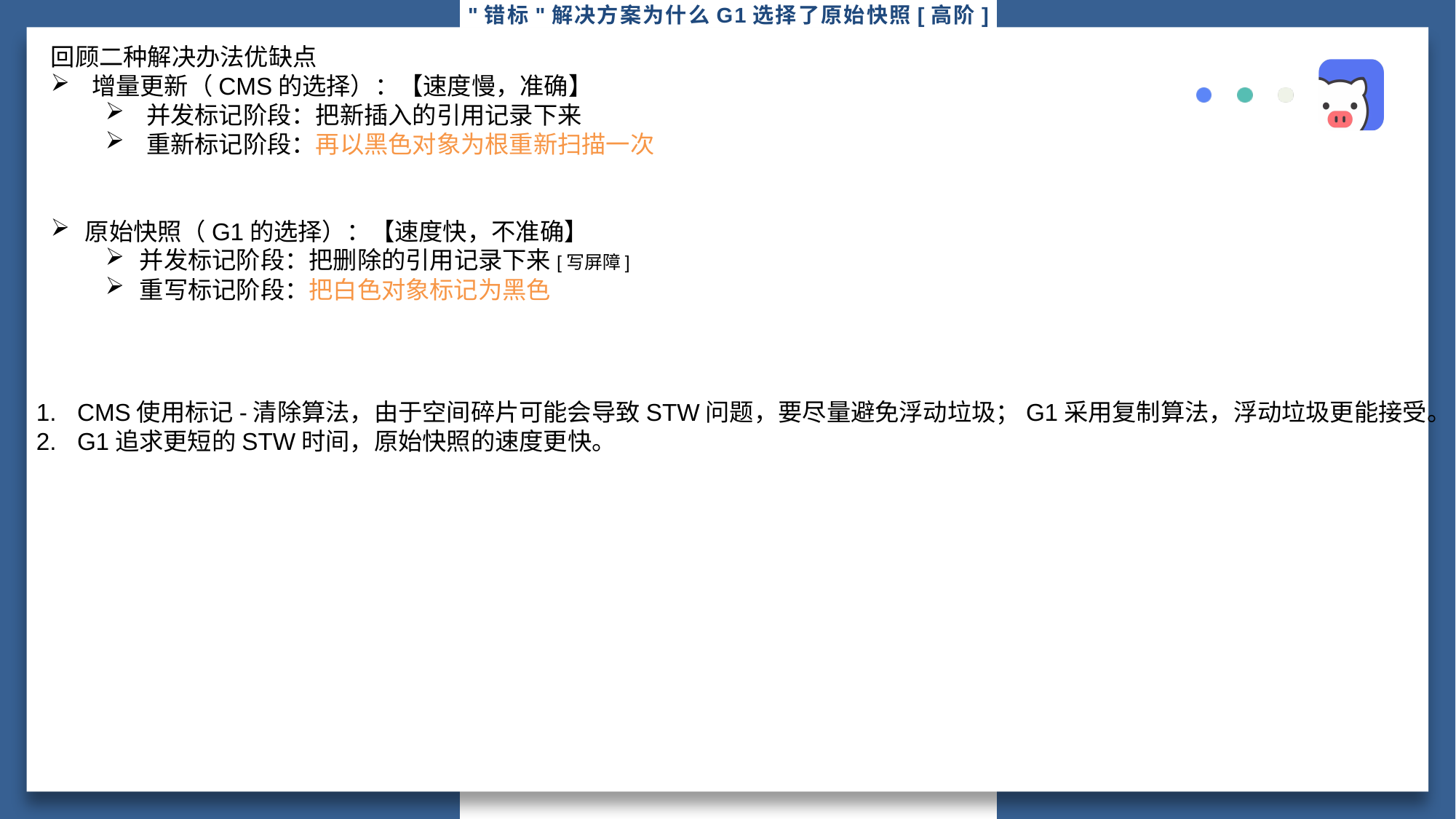

# "错标"解决方案为什么G1选择了原始快照[高阶]
回顾二种解决办法优缺点
增量更新（CMS的选择）：【速度慢，准确】
并发标记阶段：把新插入的引用记录下来
重新标记阶段：再以黑色对象为根重新扫描一次

原始快照（G1的选择）：【速度快，不准确】
并发标记阶段：把删除的引用记录下来[写屏障]
重写标记阶段：把白色对象标记为黑色
CMS使用标记-清除算法，由于空间碎片可能会导致STW问题，要尽量避免浮动垃圾；G1采用复制算法，浮动垃圾更能接受。
G1追求更短的STW时间，原始快照的速度更快。